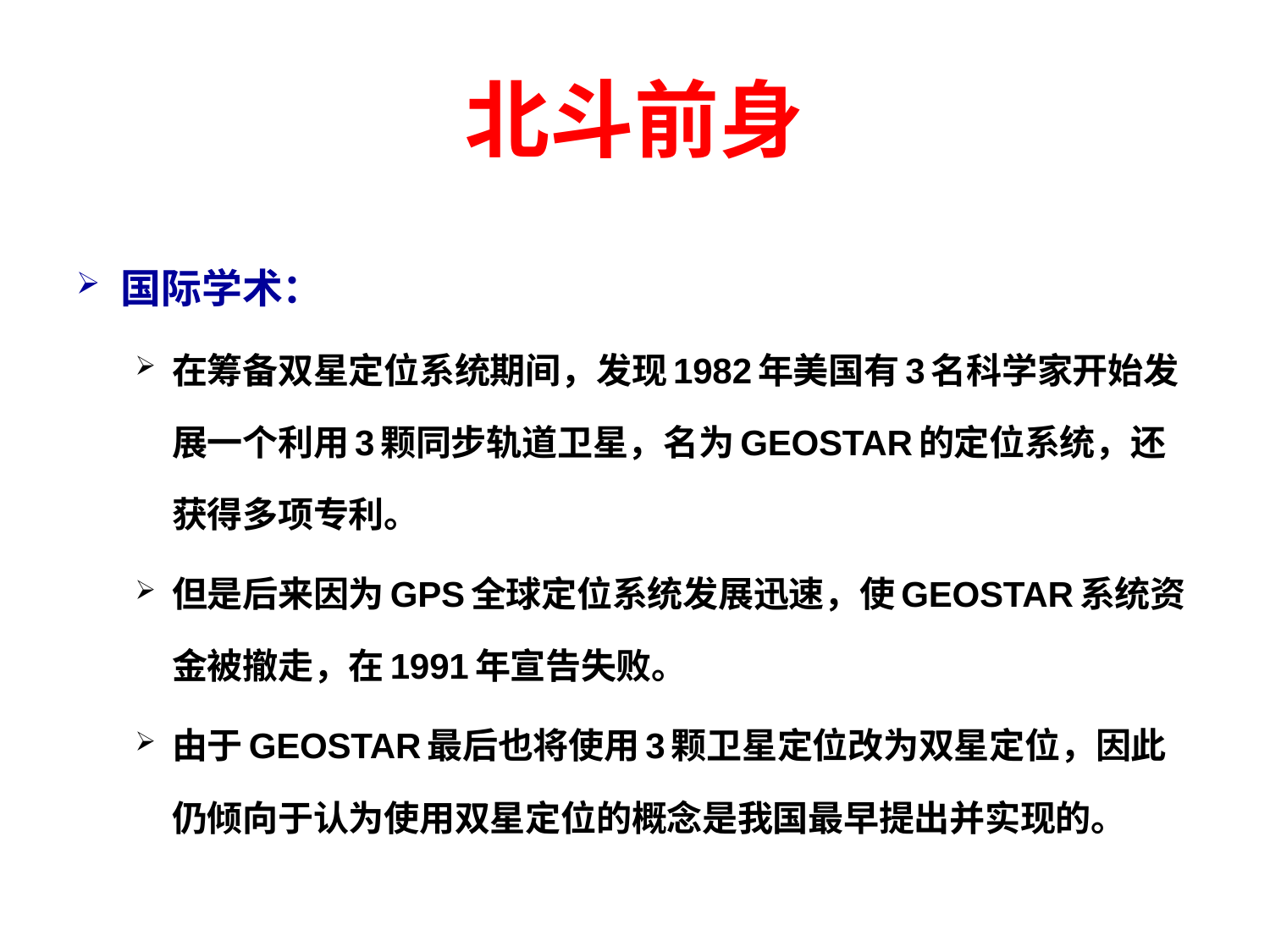

# 北斗前身

国际学术：
在筹备双星定位系统期间，发现1982年美国有3名科学家开始发展一个利用3颗同步轨道卫星，名为GEOSTAR的定位系统，还获得多项专利。
但是后来因为GPS全球定位系统发展迅速，使GEOSTAR系统资金被撤走，在1991年宣告失败。
由于GEOSTAR最后也将使用3颗卫星定位改为双星定位，因此仍倾向于认为使用双星定位的概念是我国最早提出并实现的。